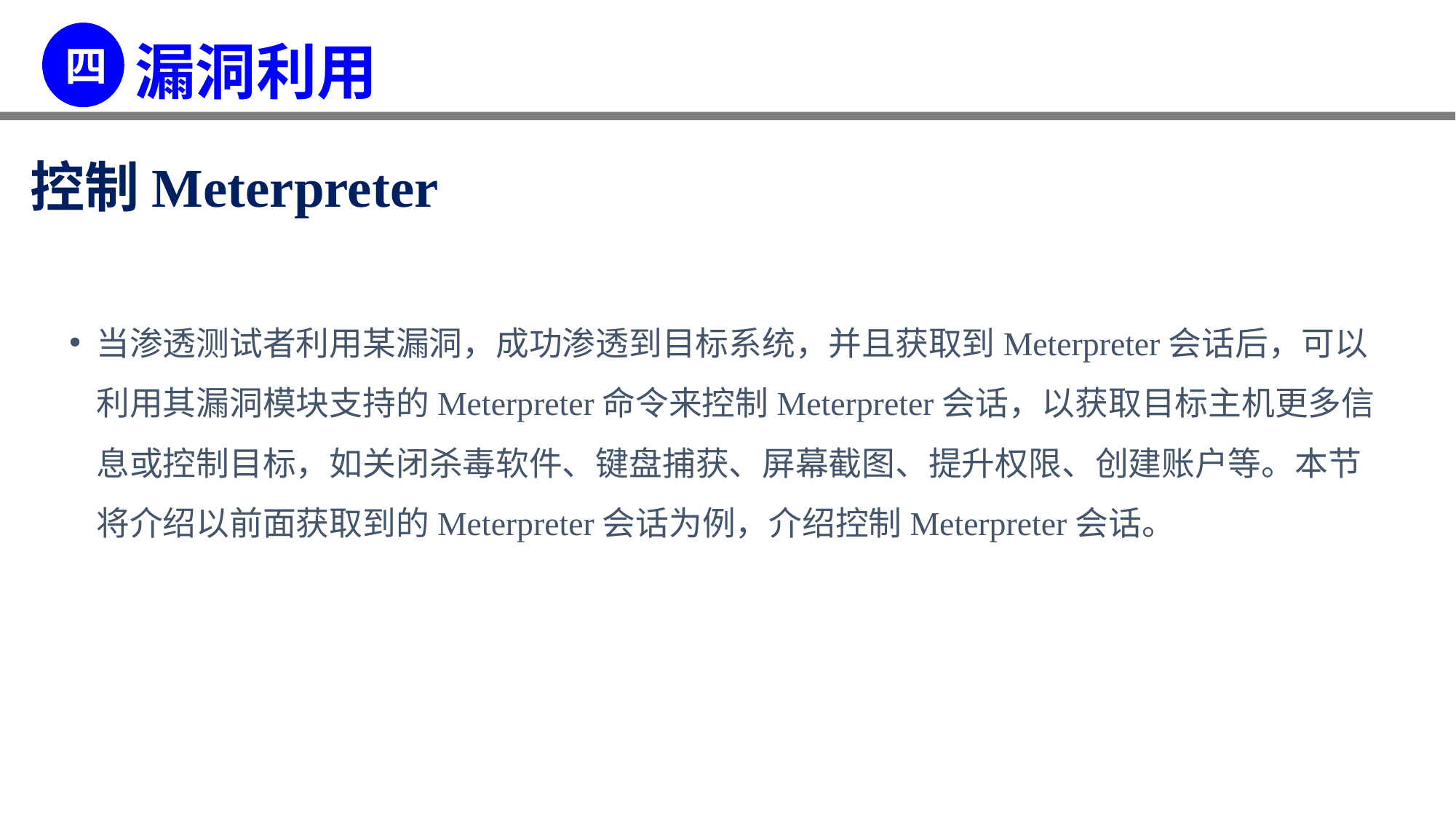

控制Meterpreter
当渗透测试者利用某漏洞，成功渗透到目标系统，并且获取到Meterpreter会话后，可以利用其漏洞模块支持的Meterpreter命令来控制Meterpreter会话，以获取目标主机更多信息或控制目标，如关闭杀毒软件、键盘捕获、屏幕截图、提升权限、创建账户等。本节将介绍以前面获取到的Meterpreter会话为例，介绍控制Meterpreter会话。